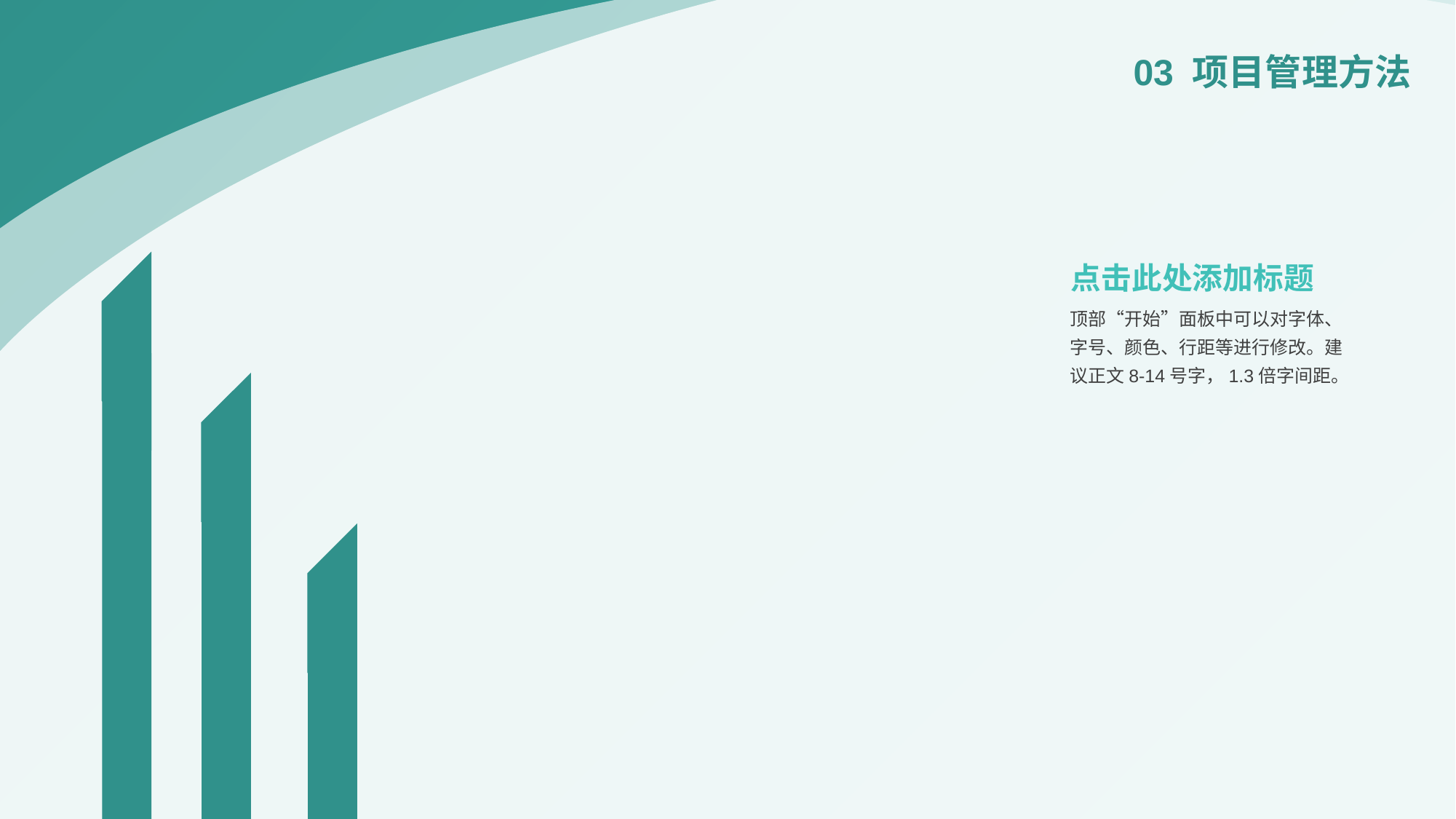

03 项目管理方法
点击此处添加标题

顶部“开始”面板中可以对字体、字号、颜色、行距等进行修改。建议正文8-14号字，1.3倍字间距。